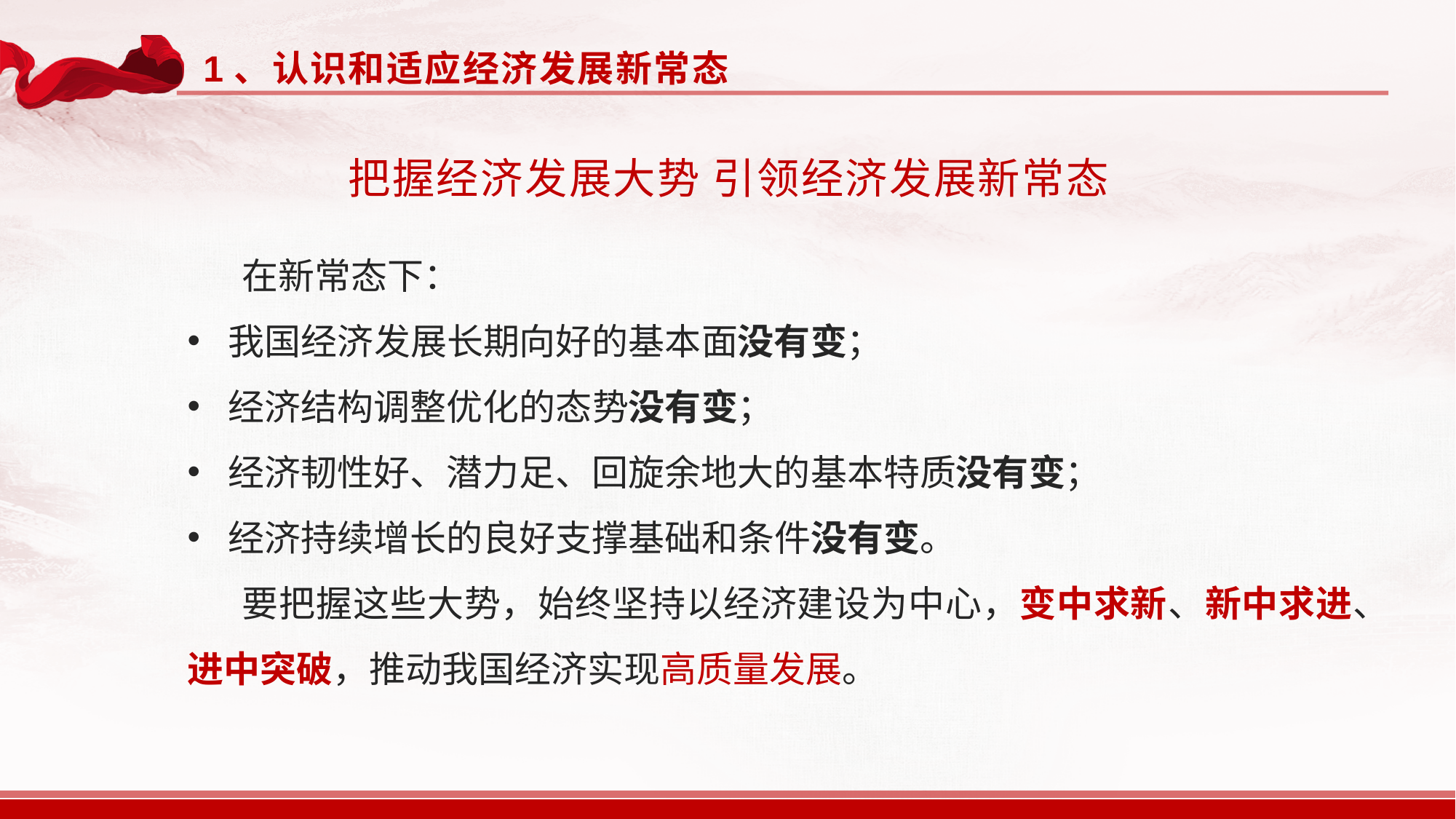

1、认识和适应经济发展新常态
把握经济发展大势 引领经济发展新常态
在新常态下：
我国经济发展长期向好的基本面没有变；
经济结构调整优化的态势没有变；
经济韧性好、潜力足、回旋余地大的基本特质没有变；
经济持续增长的良好支撑基础和条件没有变。
要把握这些大势，始终坚持以经济建设为中心，变中求新、新中求进、进中突破，推动我国经济实现高质量发展。